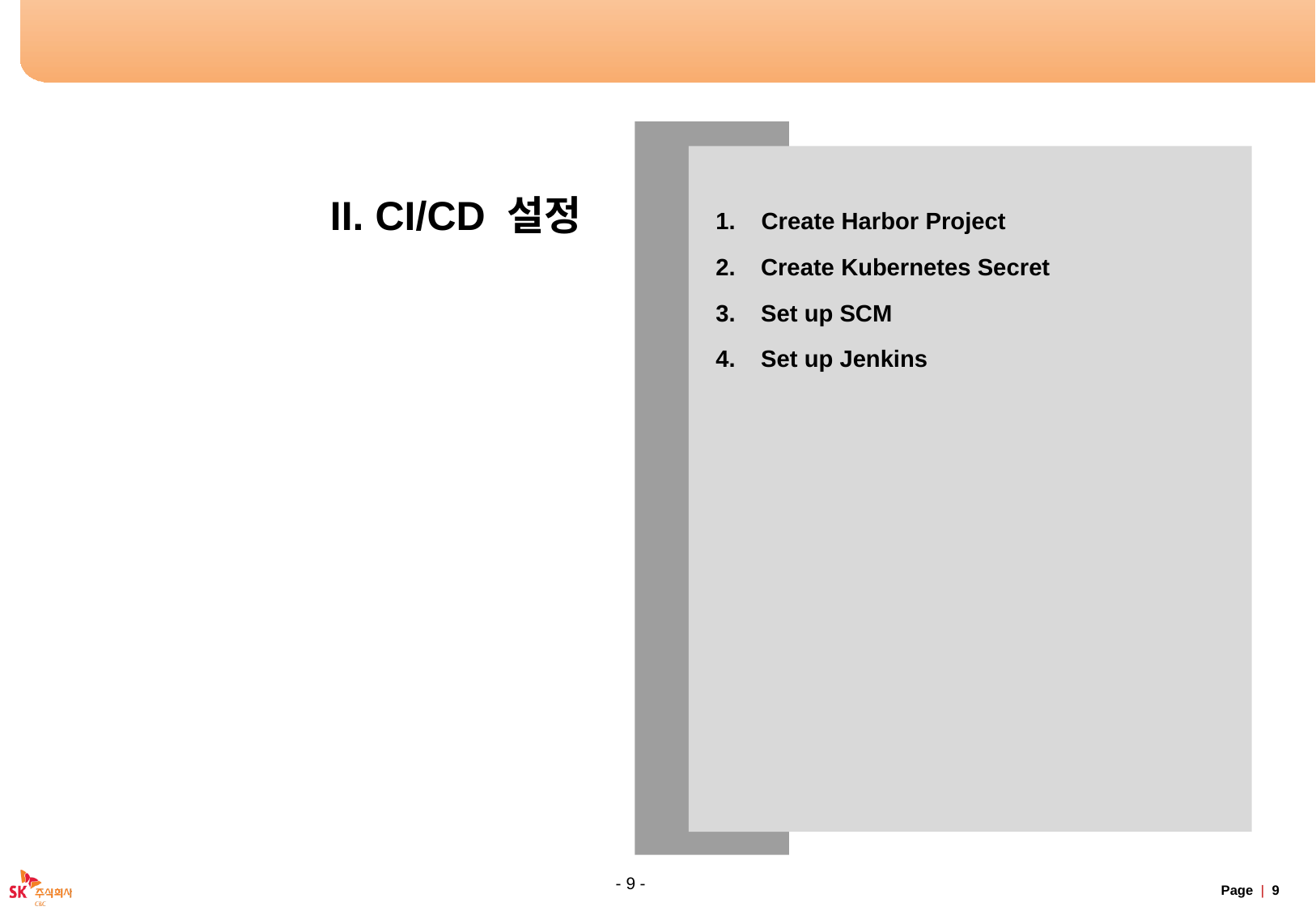

# Table of Contents

Create Harbor Project
Create Kubernetes Secret
Set up SCM
Set up Jenkins
II. CI/CD 설정